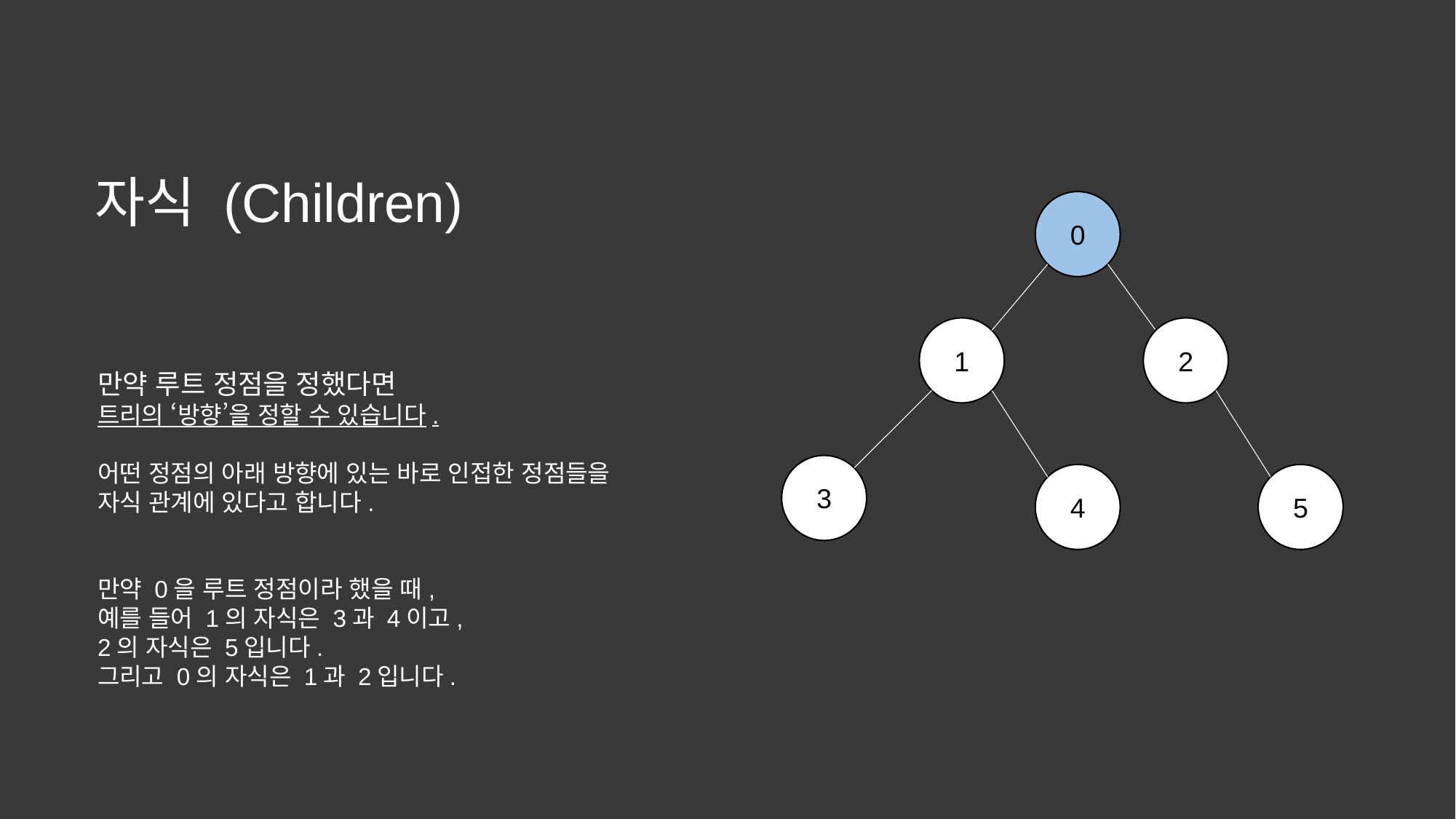

자식 (Children)
0
1
2
만약 루트 정점을 정했다면
트리의 ‘방향’을 정할 수 있습니다.

어떤 정점의 아래 방향에 있는 바로 인접한 정점들을
자식 관계에 있다고 합니다.

만약 0을 루트 정점이라 했을 때,
예를 들어 1의 자식은 3과 4이고,
2의 자식은 5입니다.
그리고 0의 자식은 1과 2입니다.

3
4
5